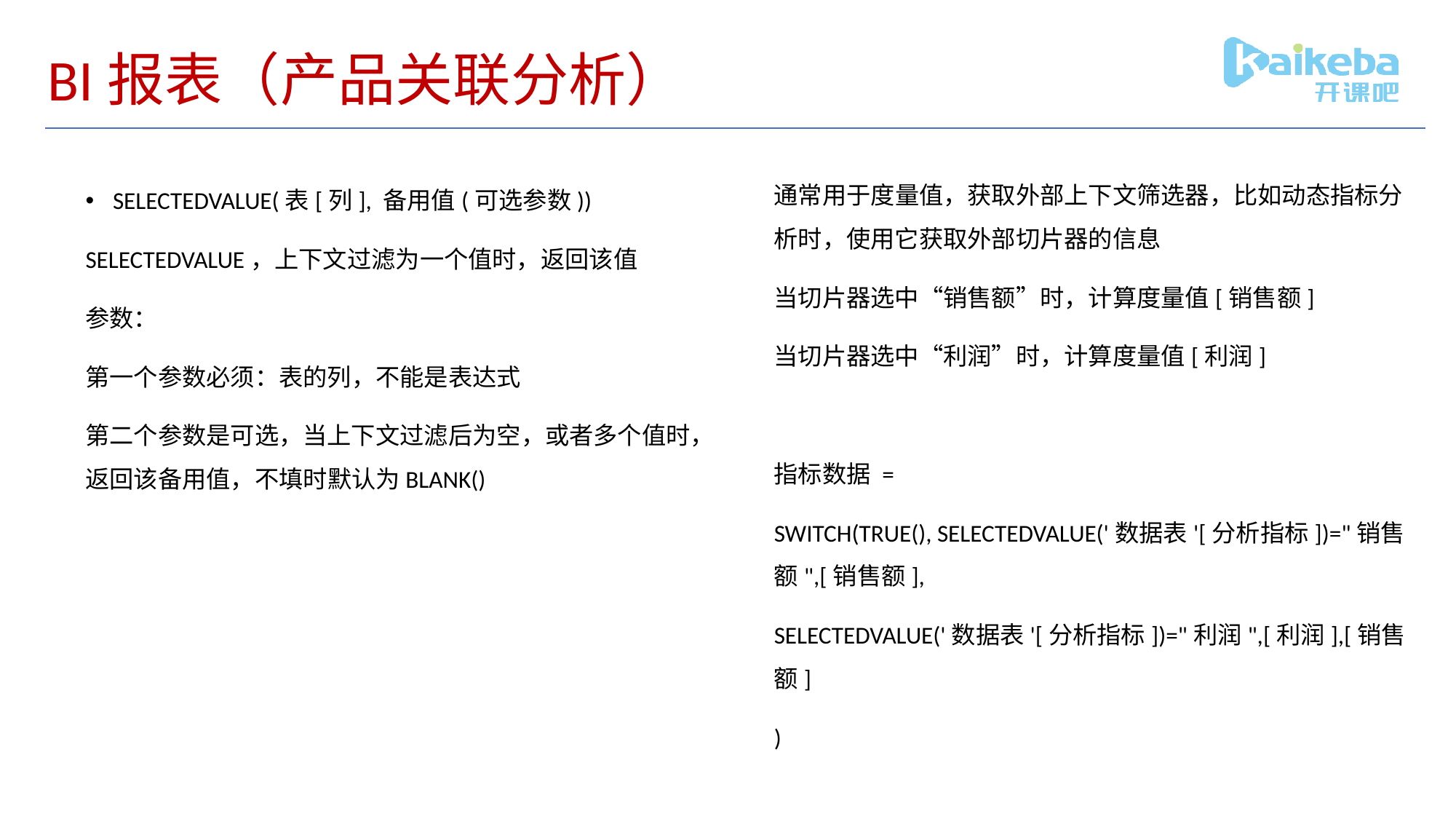

# BI报表（产品关联分析）
通常用于度量值，获取外部上下文筛选器，比如动态指标分析时，使用它获取外部切片器的信息
当切片器选中“销售额”时，计算度量值[销售额]
当切片器选中“利润”时，计算度量值[利润]

指标数据 =
SWITCH(TRUE(), SELECTEDVALUE('数据表'[分析指标])="销售额",[销售额],
SELECTEDVALUE('数据表'[分析指标])="利润",[利润],[销售额]
)

SELECTEDVALUE(表[列], 备用值(可选参数))
SELECTEDVALUE，上下文过滤为一个值时，返回该值
参数：
第一个参数必须：表的列，不能是表达式
第二个参数是可选，当上下文过滤后为空，或者多个值时，返回该备用值，不填时默认为BLANK()